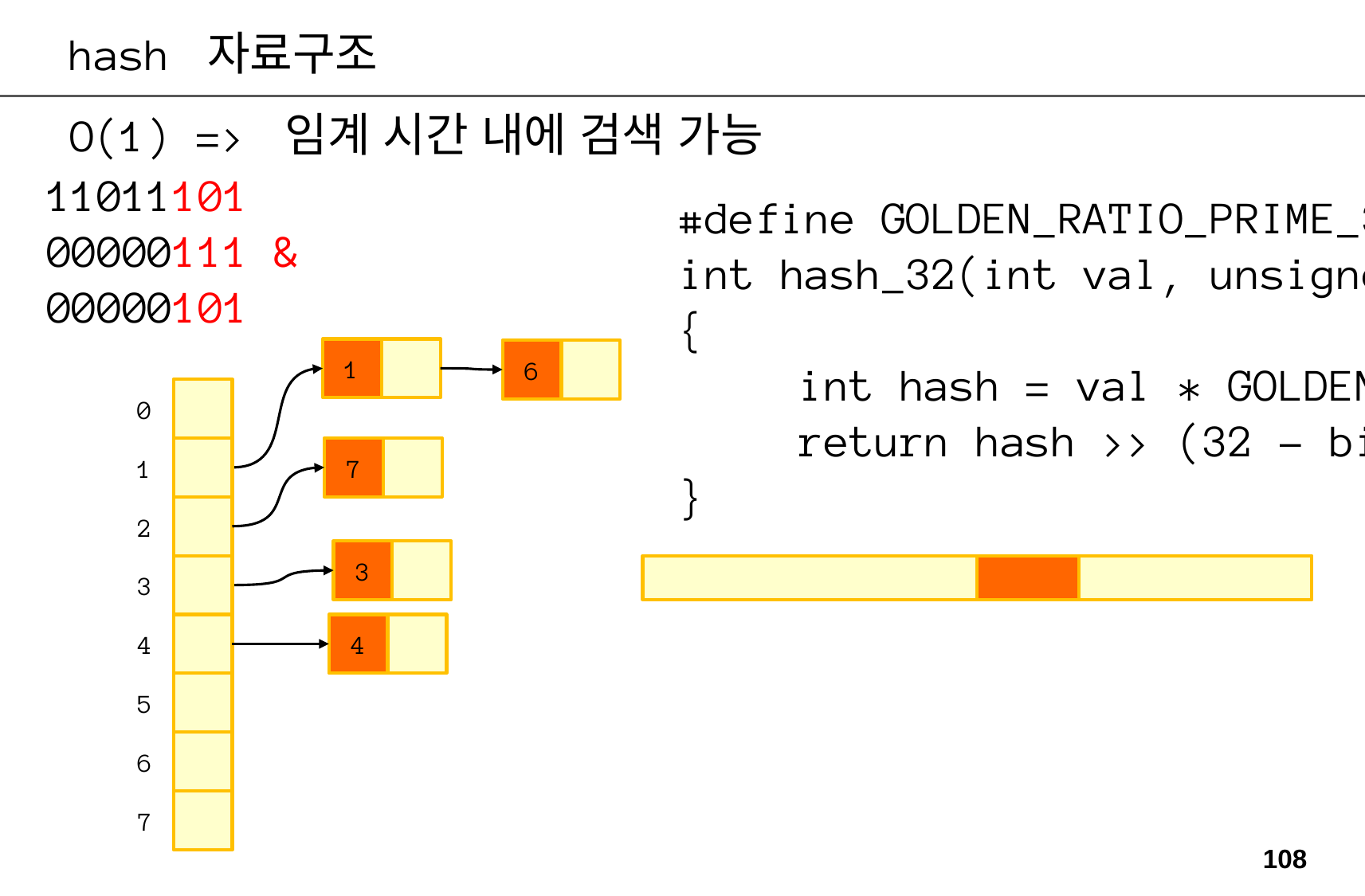

hash 자료구조
O(1) => 임계 시간 내에 검색 가능
11011101
00000111 &
00000101
#define GOLDEN_RATIO_PRIME_32 0x9e370001UL
int hash_32(int val, unsigned int bits=3)
{
	int hash = val * GOLDEN_RATIO_PRIME_32;
	return hash >> (32 - bits);
}

1

6
0

7
1

2

3
3

4

4
5

6

7